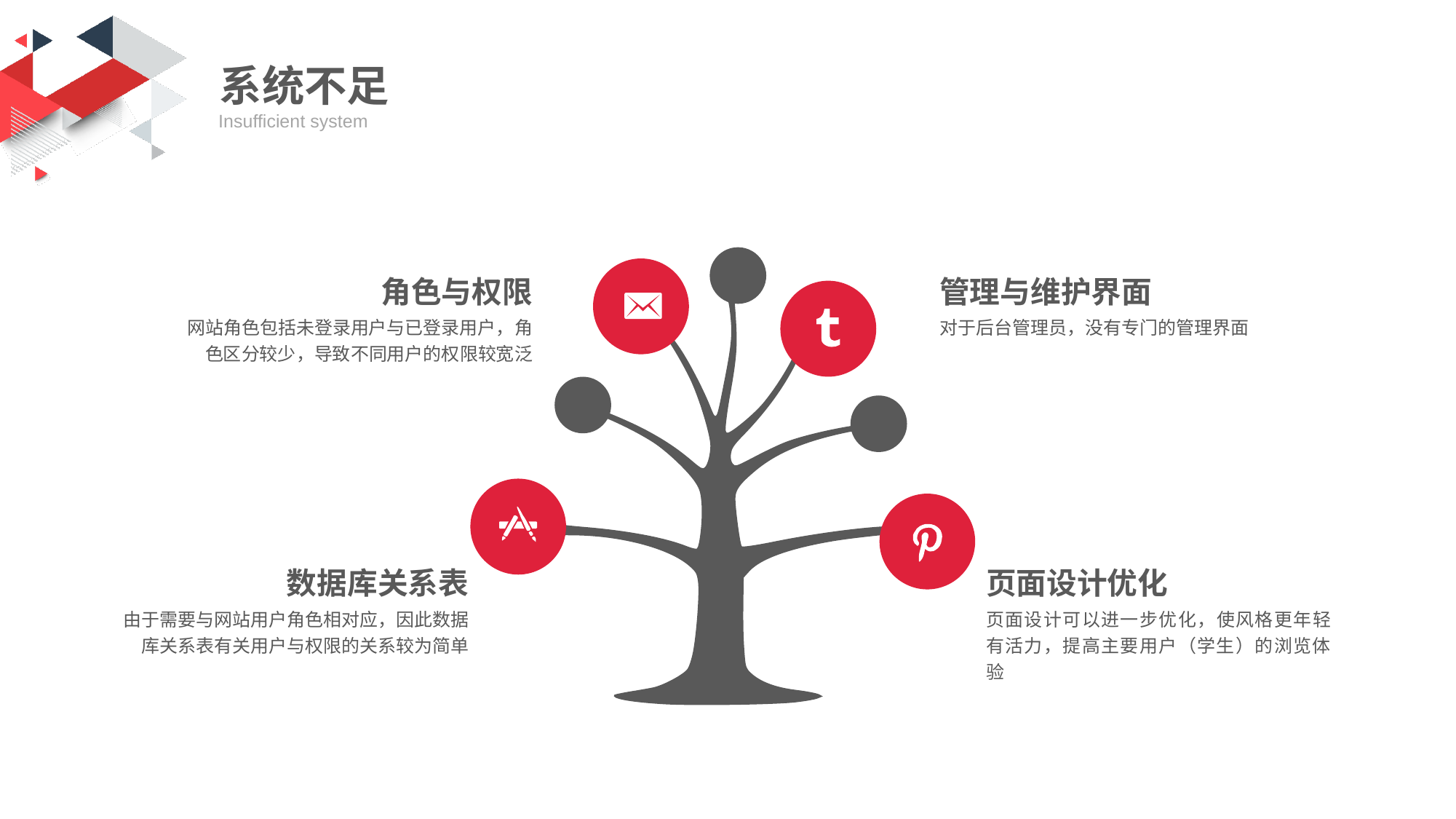

系统不足
Insufficient system

角色与权限
网站角色包括未登录用户与已登录用户，角色区分较少，导致不同用户的权限较宽泛
管理与维护界面
对于后台管理员，没有专门的管理界面

数据库关系表
由于需要与网站用户角色相对应，因此数据库关系表有关用户与权限的关系较为简单
页面设计优化
页面设计可以进一步优化，使风格更年轻有活力，提高主要用户（学生）的浏览体验